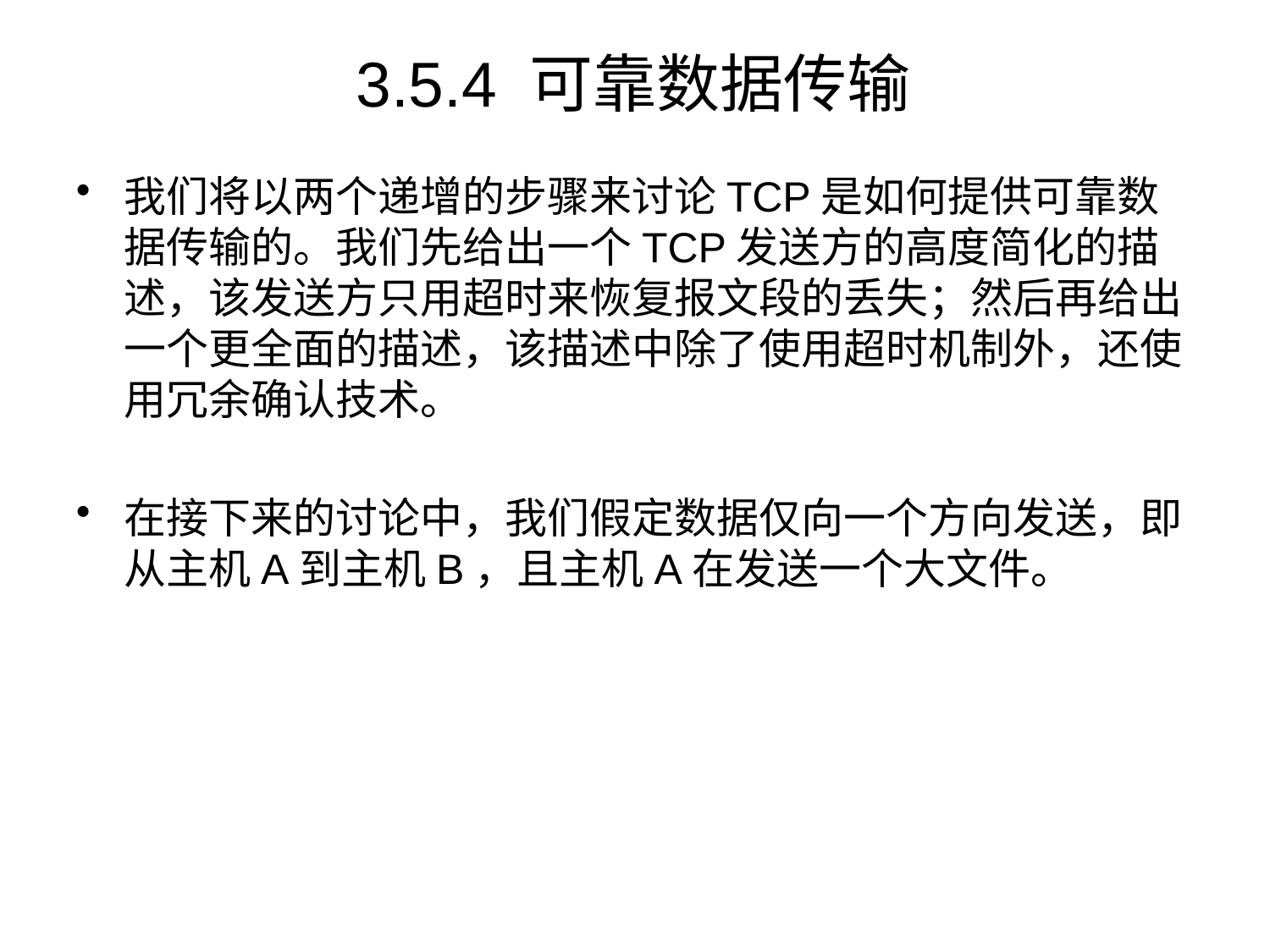

# 3.5.4 可靠数据传输
我们将以两个递增的步骤来讨论TCP是如何提供可靠数据传输的。我们先给出一个TCP发送方的高度简化的描述，该发送方只用超时来恢复报文段的丢失；然后再给出一个更全面的描述，该描述中除了使用超时机制外，还使用冗余确认技术。

在接下来的讨论中，我们假定数据仅向一个方向发送，即从主机A到主机B，且主机A在发送一个大文件。